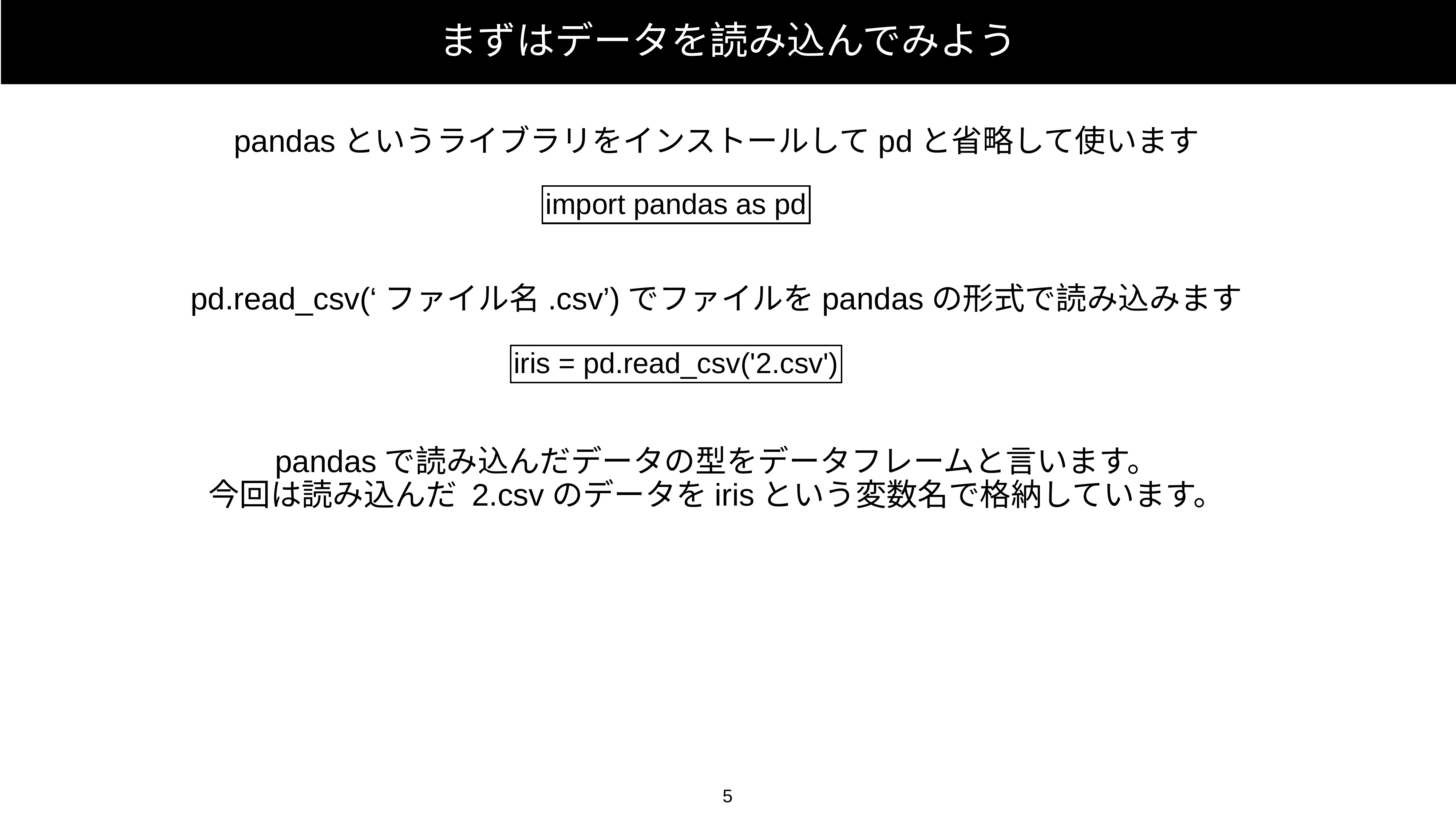

まずはデータを読み込んでみよう
pandasというライブラリをインストールしてpdと省略して使います
import pandas as pd
pd.read_csv(‘ファイル名.csv’)でファイルをpandasの形式で読み込みます
iris = pd.read_csv('2.csv')
pandasで読み込んだデータの型をデータフレームと言います。
今回は読み込んだ 2.csvのデータをirisという変数名で格納しています。
5